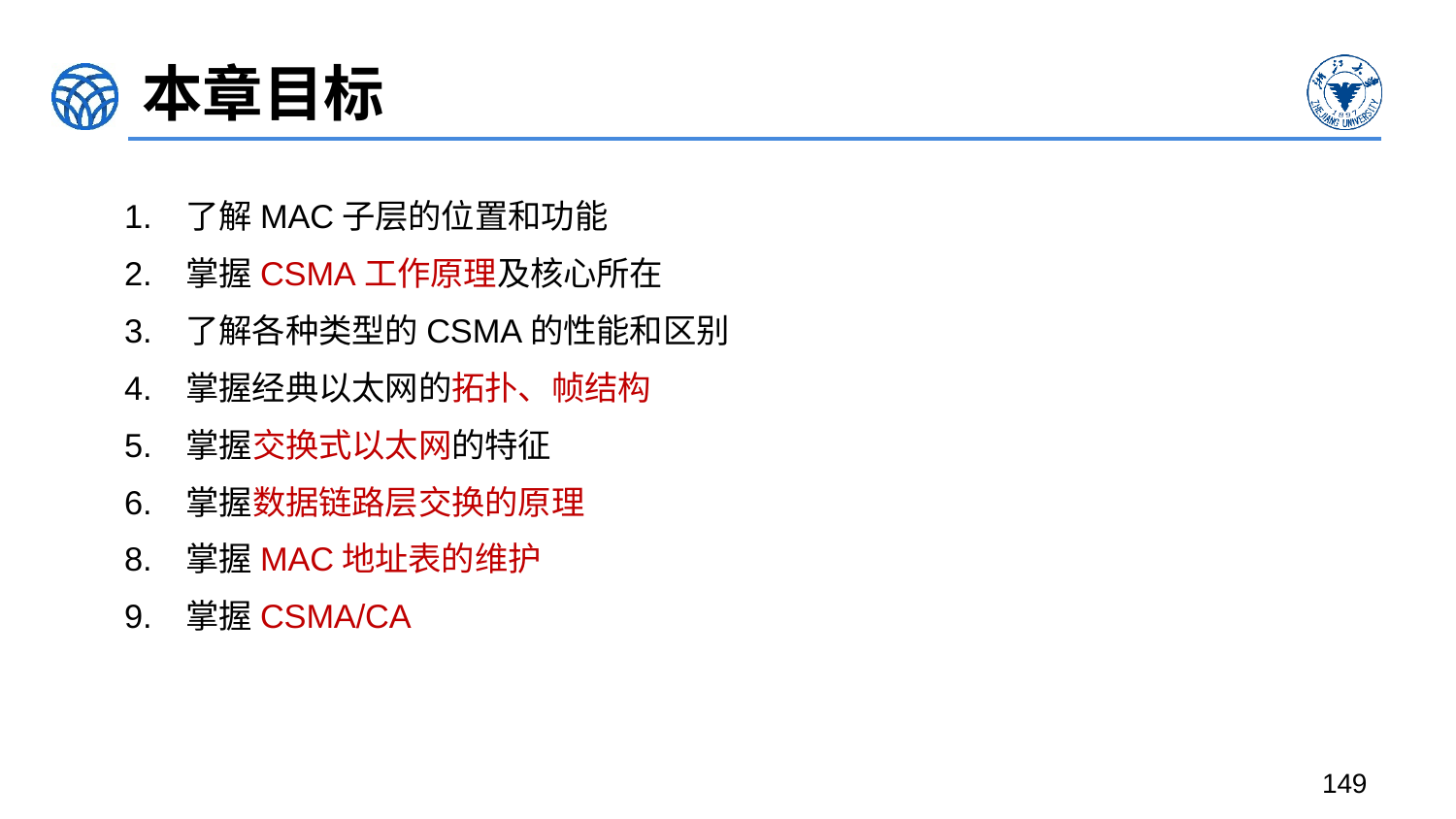

# 本章目标
了解MAC子层的位置和功能
掌握CSMA工作原理及核心所在
了解各种类型的CSMA的性能和区别
掌握经典以太网的拓扑、帧结构
掌握交换式以太网的特征
掌握数据链路层交换的原理
掌握MAC地址表的维护
掌握CSMA/CA

149